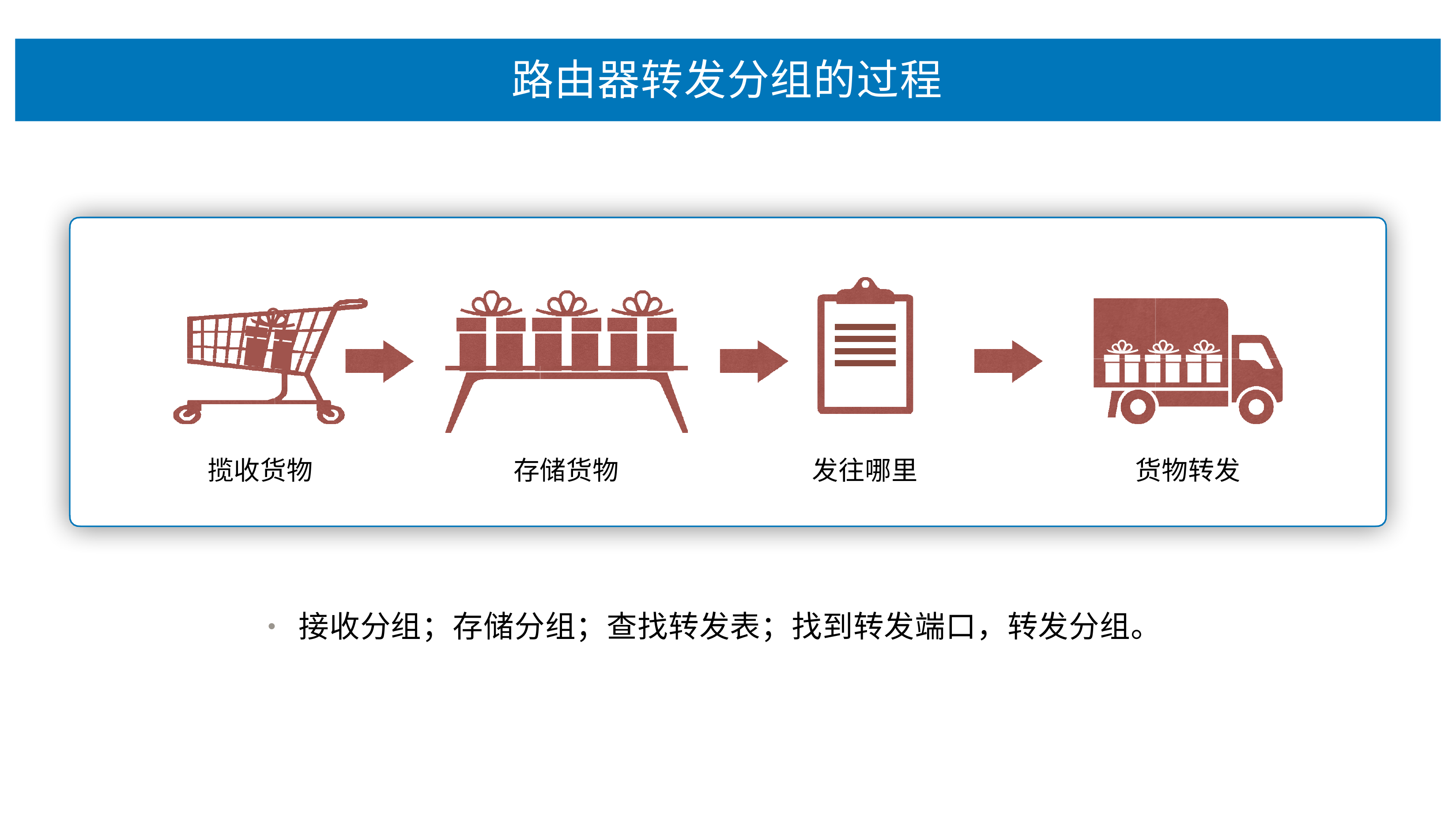

# 路由器转发分组的过程

揽收货物
存储货物
发往哪⾥
货物转发
接收分组；存储分组；查找转发表；找到转发端⼝，转发分组。
•